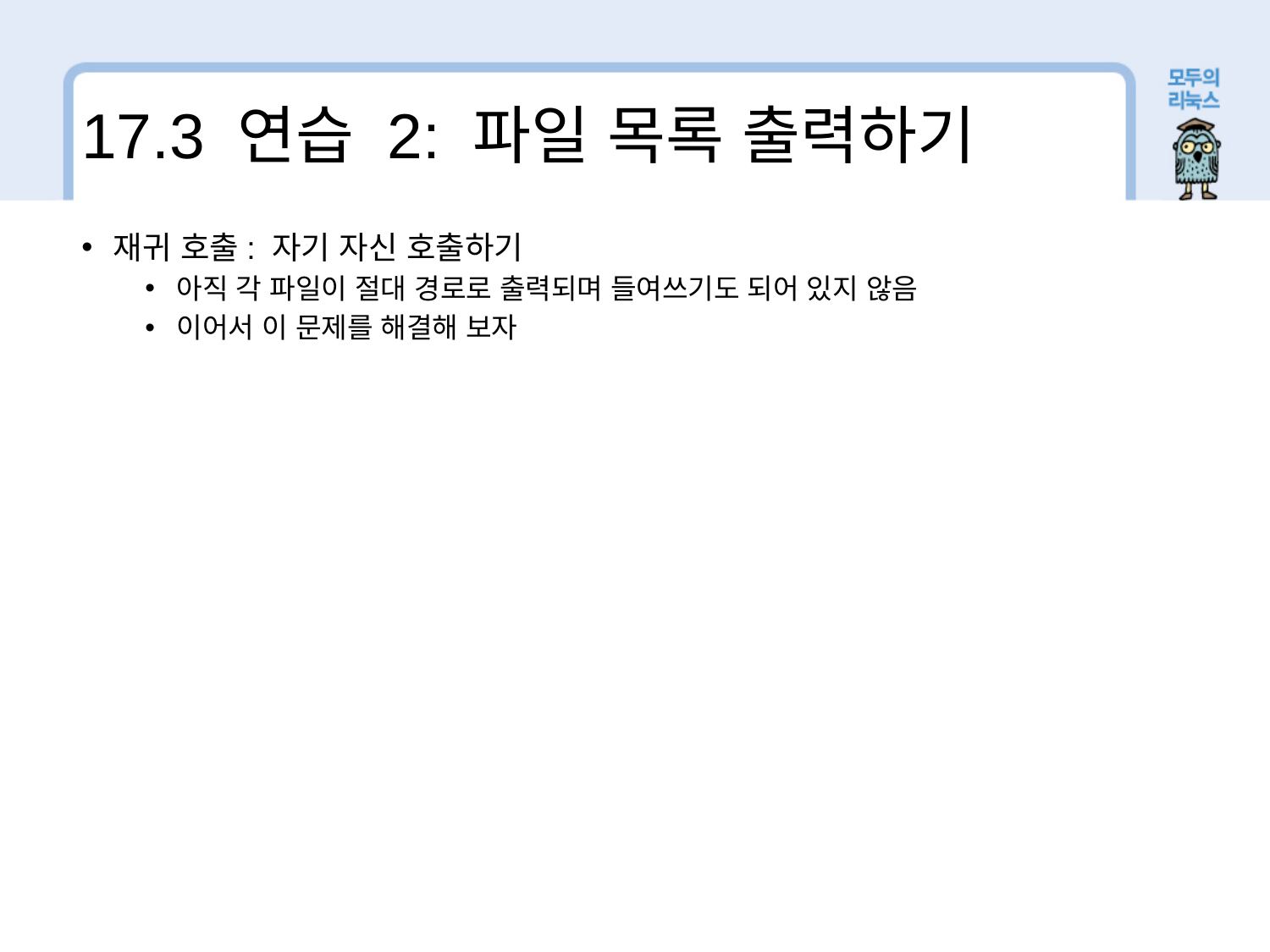

17.3 연습 2: 파일 목록 출력하기
재귀 호출: 자기 자신 호출하기
아직 각 파일이 절대 경로로 출력되며 들여쓰기도 되어 있지 않음
이어서 이 문제를 해결해 보자